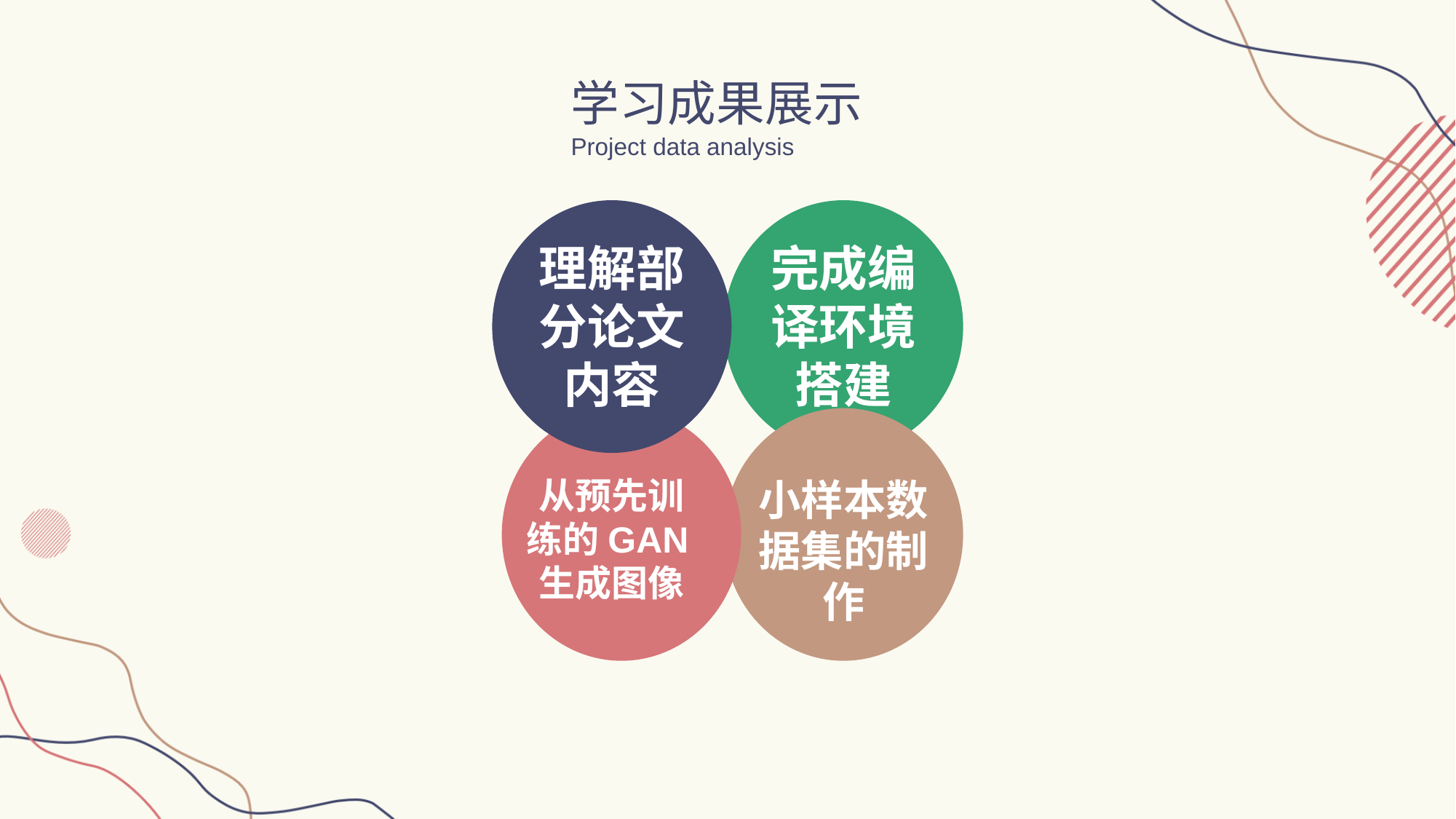

学习成果展示
Project data analysis

理解部分论文内容
完成编译环境搭建

从预先训练的GAN生成图像
小样本数据集的制作